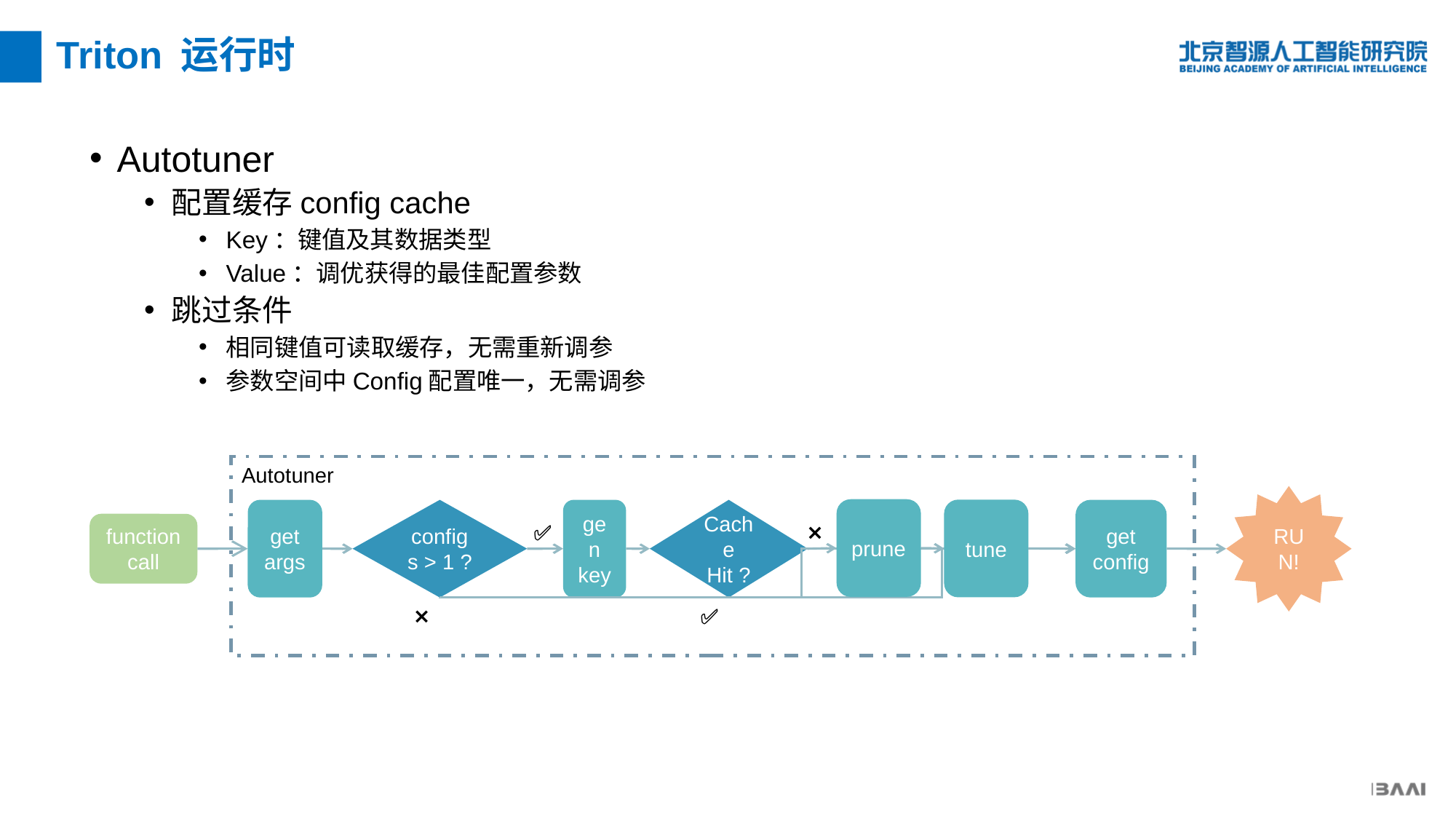

Triton 运行时
Autotuner
配置缓存config cache
Key：键值及其数据类型
Value：调优获得的最佳配置参数
跳过条件
相同键值可读取缓存，无需重新调参
参数空间中Config配置唯一，无需调参
Autotuner
RUN!
prune
tune
get
config
Cache
Hit ?
configs > 1 ?
gen
key
get
args
function
call
✅
❌
✅
❌